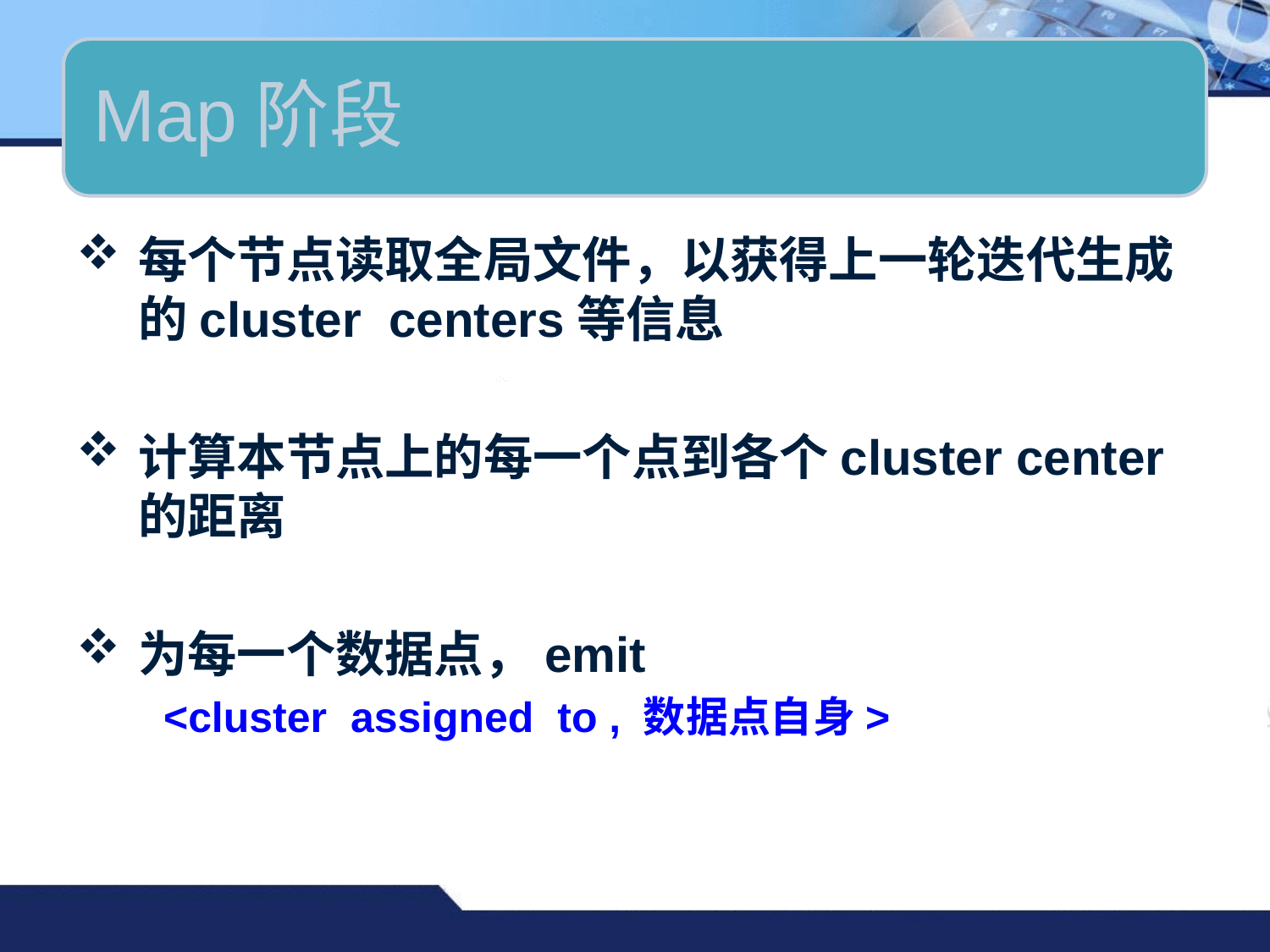

Map阶段
每个节点读取全局文件，以获得上一轮迭代生成的cluster  centers等信息

计算本节点上的每一个点到各个cluster center的距离

为每一个数据点，emit
<cluster  assigned  to , 数据点自身>